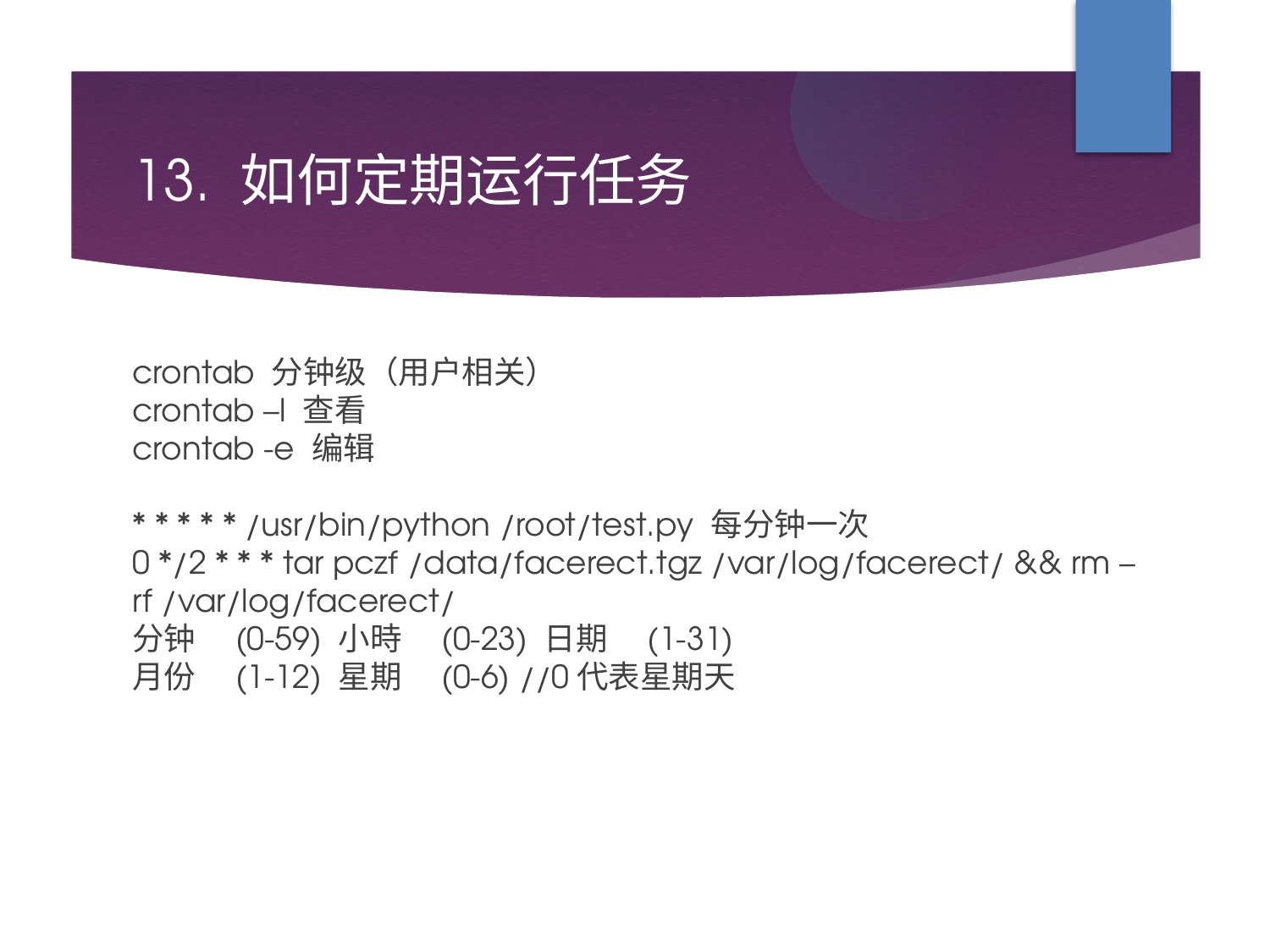

13. 如何定期运行任务
crontab 分钟级（用户相关）
crontab –l 查看
crontab -e 编辑

* * * * * /usr/bin/python /root/test.py 每分钟一次
0 */2 * * * tar pczf /data/facerect.tgz /var/log/facerect/ && rm –rf /var/log/facerect/
分钟　(0-59) 小時　(0-23) 日期　(1-31)
月份　(1-12) 星期　(0-6) //0代表星期天